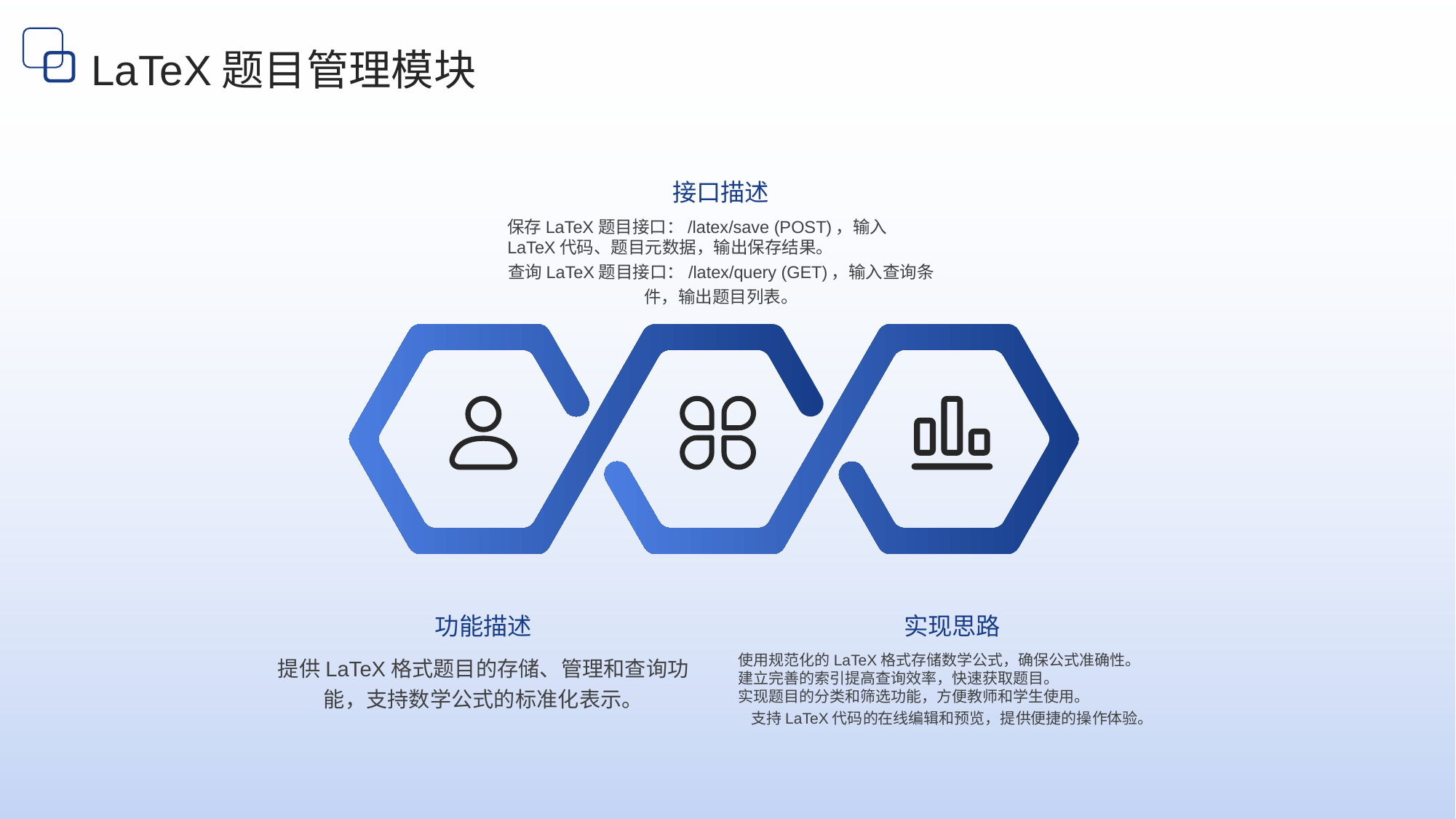

LaTeX题目管理模块

接口描述
保存LaTeX题目接口：/latex/save (POST)，输入LaTeX代码、题目元数据，输出保存结果。
查询LaTeX题目接口：/latex/query (GET)，输入查询条件，输出题目列表。

功能描述
实现思路
提供LaTeX格式题目的存储、管理和查询功能，支持数学公式的标准化表示。
使用规范化的LaTeX格式存储数学公式，确保公式准确性。
建立完善的索引提高查询效率，快速获取题目。
实现题目的分类和筛选功能，方便教师和学生使用。
支持LaTeX代码的在线编辑和预览，提供便捷的操作体验。